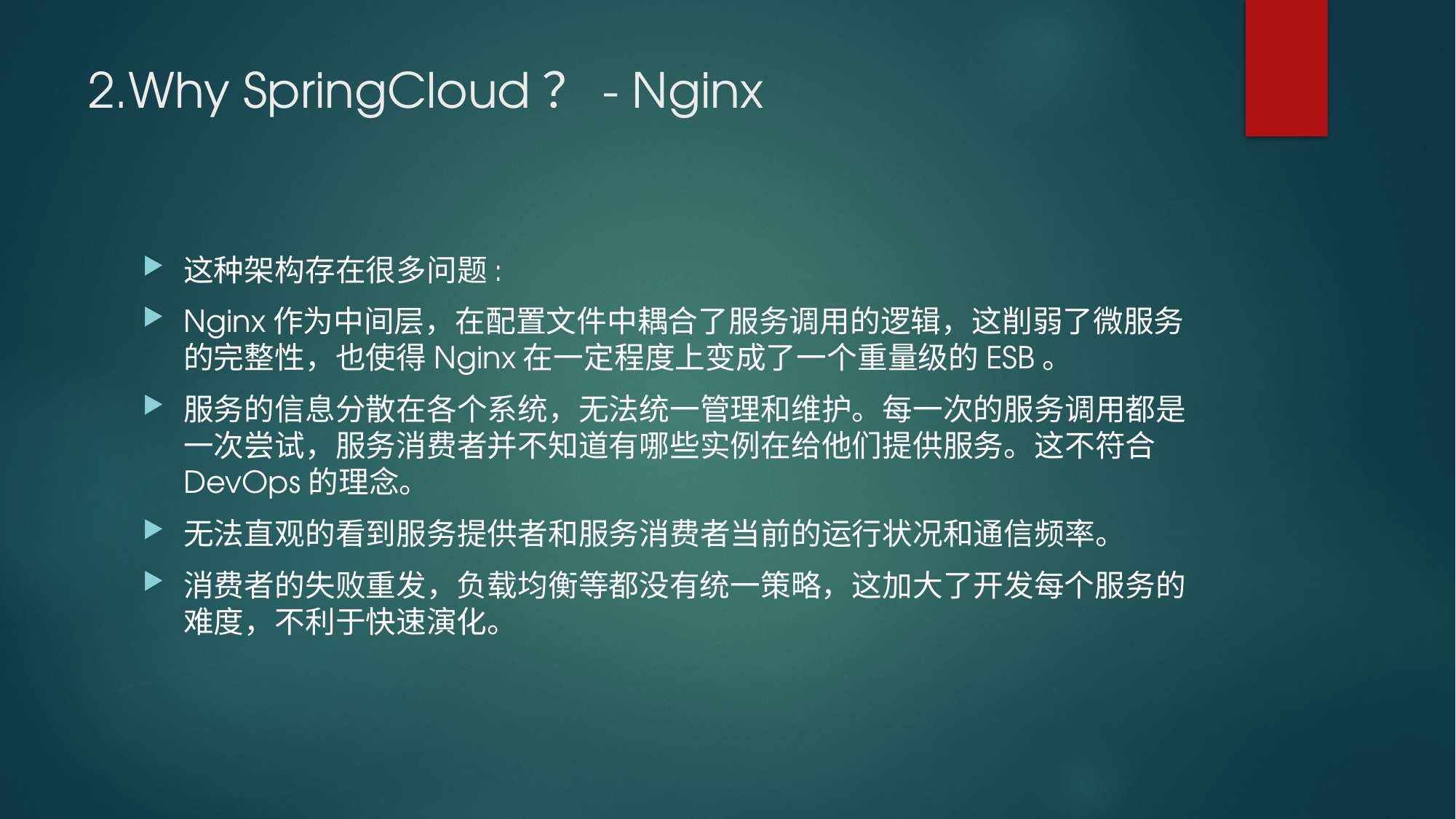

# 2.Why SpringCloud？- Nginx
这种架构存在很多问题:
Nginx作为中间层，在配置文件中耦合了服务调用的逻辑，这削弱了微服务的完整性，也使得Nginx在一定程度上变成了一个重量级的ESB。
服务的信息分散在各个系统，无法统一管理和维护。每一次的服务调用都是一次尝试，服务消费者并不知道有哪些实例在给他们提供服务。这不符合DevOps的理念。
无法直观的看到服务提供者和服务消费者当前的运行状况和通信频率。
消费者的失败重发，负载均衡等都没有统一策略，这加大了开发每个服务的难度，不利于快速演化。